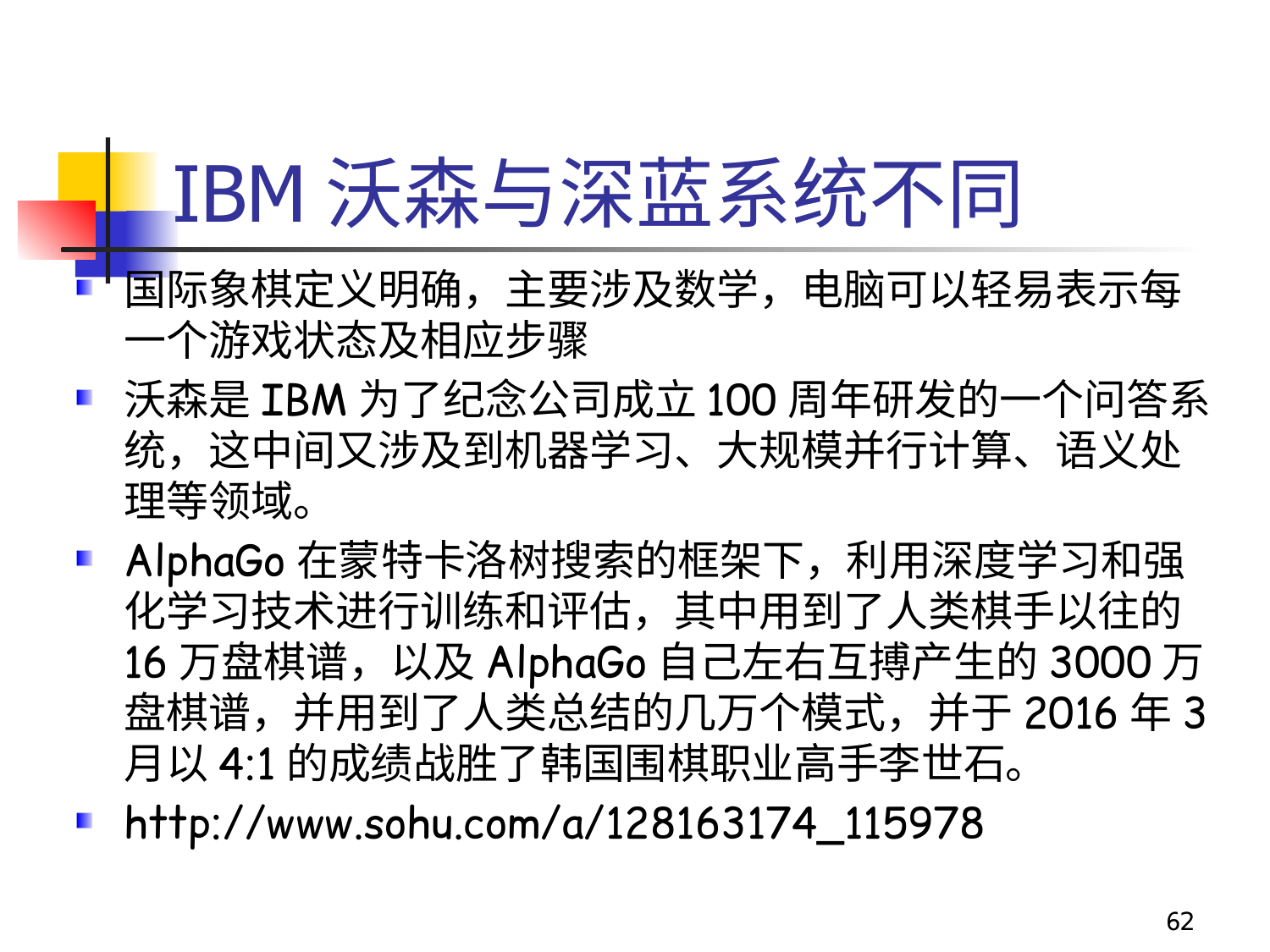

# IBM沃森与深蓝系统不同
国际象棋定义明确，主要涉及数学，电脑可以轻易表示每一个游戏状态及相应步骤
沃森是IBM为了纪念公司成立100周年研发的一个问答系统，这中间又涉及到机器学习、大规模并行计算、语义处理等领域。
AlphaGo在蒙特卡洛树搜索的框架下，利用深度学习和强化学习技术进行训练和评估，其中用到了人类棋手以往的16万盘棋谱，以及AlphaGo自己左右互搏产生的3000万盘棋谱，并用到了人类总结的几万个模式，并于2016年3月以4:1的成绩战胜了韩国围棋职业高手李世石。
http://www.sohu.com/a/128163174_115978
62